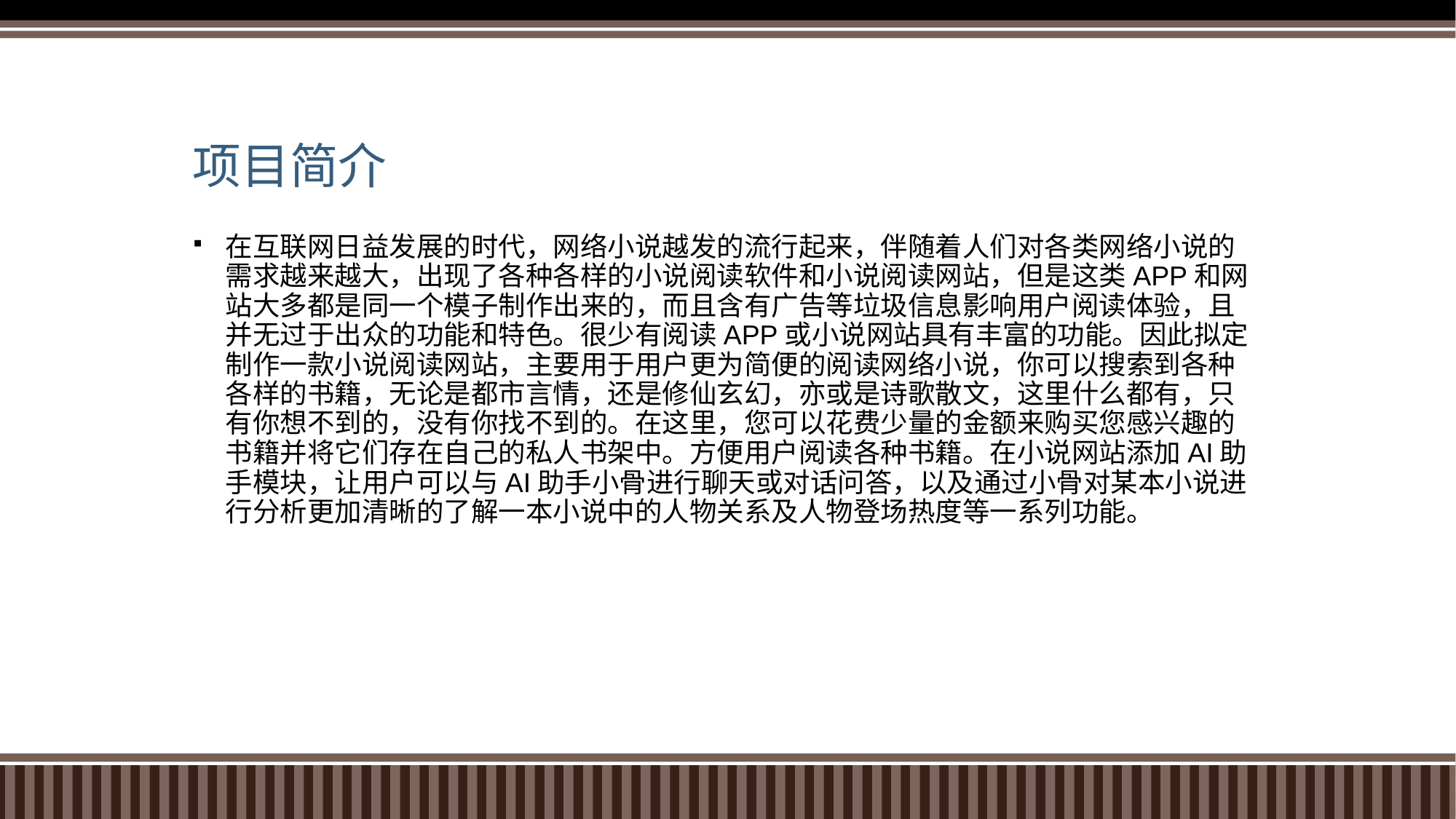

# 项目简介
在互联网日益发展的时代，网络小说越发的流行起来，伴随着人们对各类网络小说的需求越来越大，出现了各种各样的小说阅读软件和小说阅读网站，但是这类APP和网站大多都是同一个模子制作出来的，而且含有广告等垃圾信息影响用户阅读体验，且并无过于出众的功能和特色。很少有阅读APP或小说网站具有丰富的功能。因此拟定制作一款小说阅读网站，主要用于用户更为简便的阅读网络小说，你可以搜索到各种各样的书籍，无论是都市言情，还是修仙玄幻，亦或是诗歌散文，这里什么都有，只有你想不到的，没有你找不到的。在这里，您可以花费少量的金额来购买您感兴趣的书籍并将它们存在自己的私人书架中。方便用户阅读各种书籍。在小说网站添加AI助手模块，让用户可以与AI助手小骨进行聊天或对话问答，以及通过小骨对某本小说进行分析更加清晰的了解一本小说中的人物关系及人物登场热度等一系列功能。